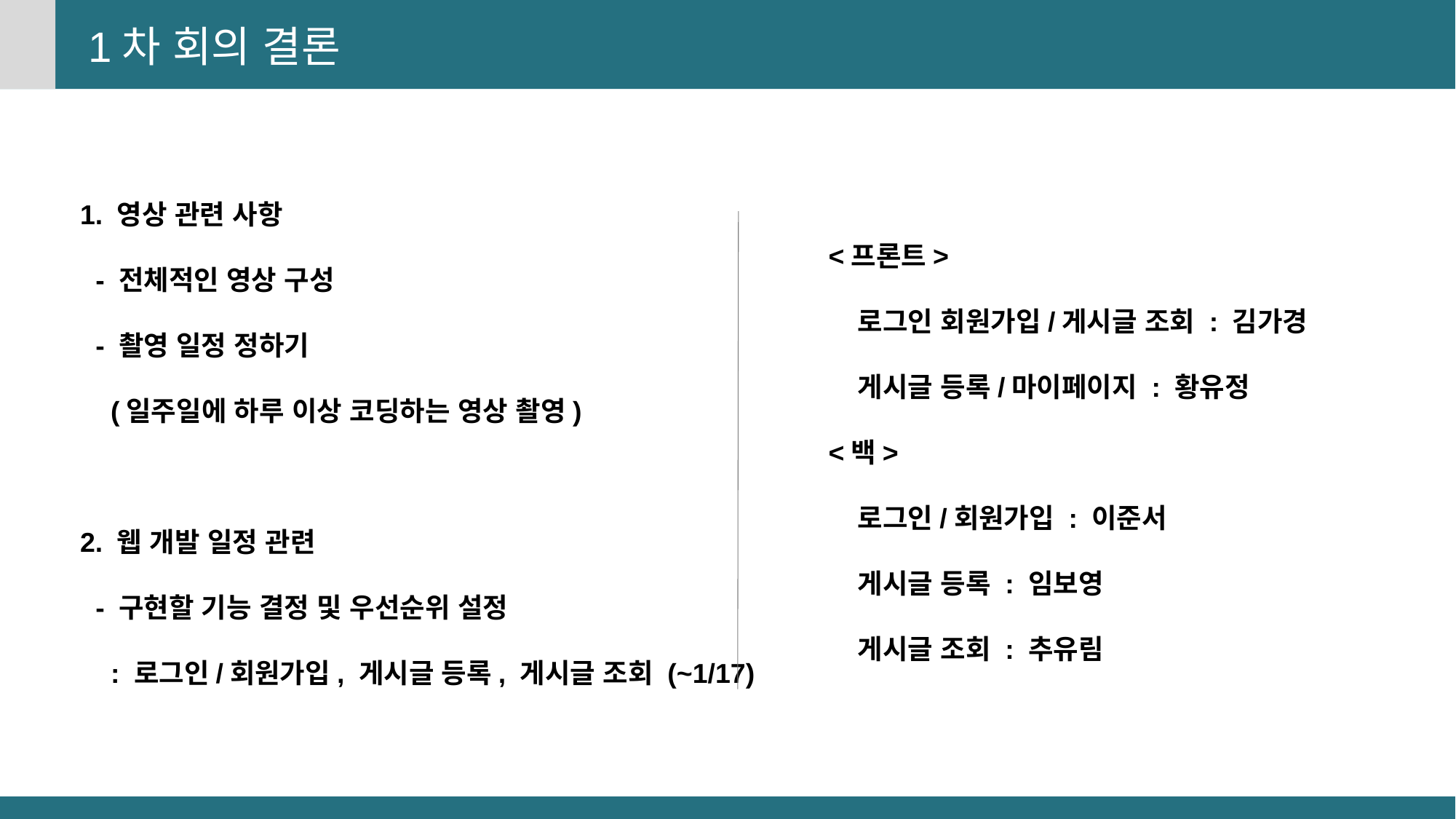

1차 회의 결론
1. 영상 관련 사항
  - 전체적인 영상 구성
  - 촬영 일정 정하기
    (일주일에 하루 이상 코딩하는 영상 촬영)

2. 웹 개발 일정 관련
  - 구현할 기능 결정 및 우선순위 설정
    : 로그인/회원가입, 게시글 등록, 게시글 조회 (~1/17)
  <프론트>
     로그인 회원가입/게시글 조회 : 김가경
     게시글 등록/마이페이지 : 황유정
  <백>
     로그인/회원가입 : 이준서
     게시글 등록 : 임보영
     게시글 조회 : 추유림